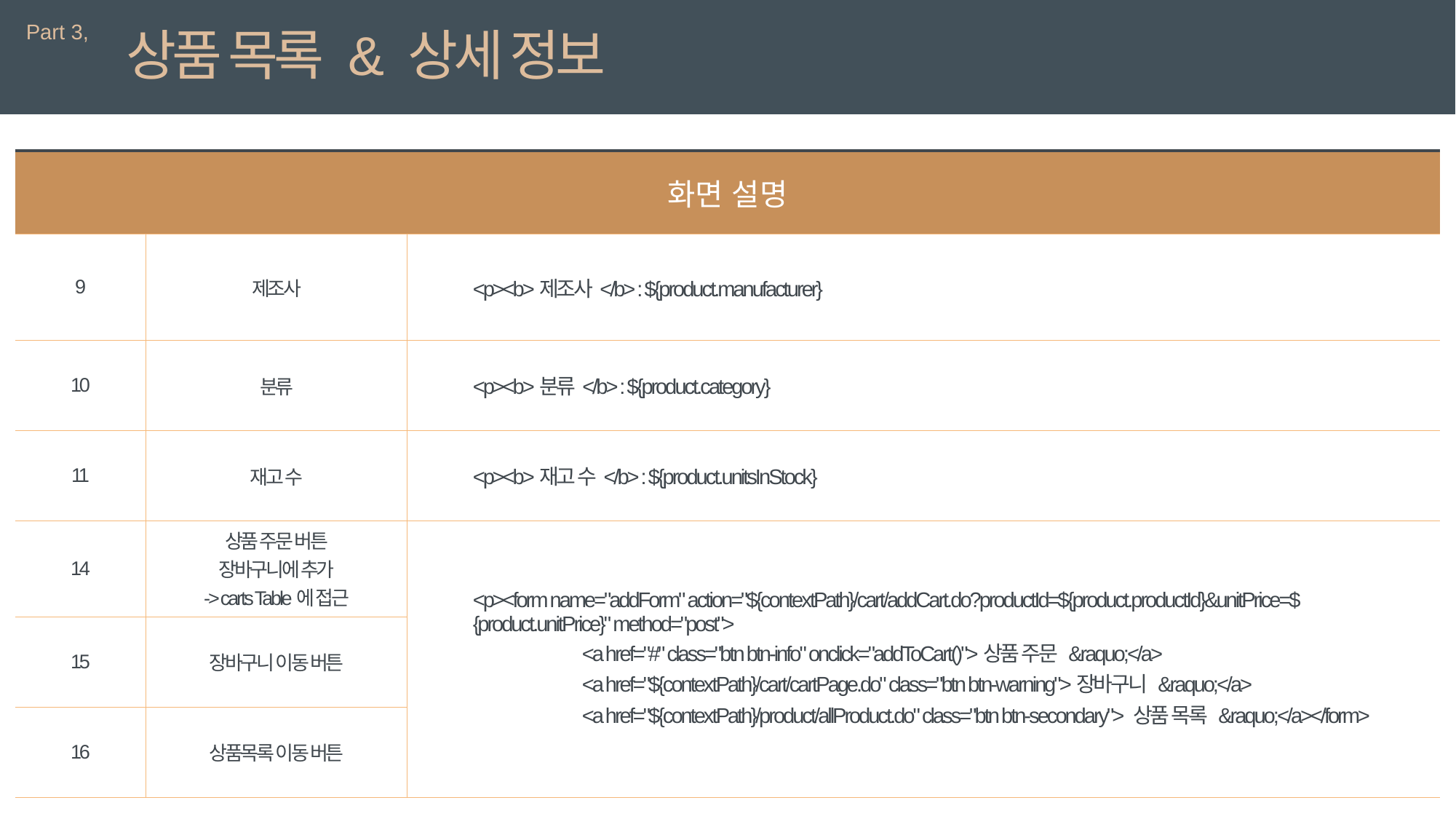

Part 3,
상품 목록 & 상세 정보
| 화면 설명 |  | 상세 설명 |
| --- | --- | --- |
| 9 | 제조사 | <p><b>제조사</b> : ${product.manufacturer} |
| 10 | 분류 | <p><b>분류</b> : ${product.category} |
| 11 | 재고 수 | <p><b>재고 수</b> : ${product.unitsInStock} |
| 14 | 상품 주문 버튼 장바구니에 추가 -> carts Table에 접근 | <p><form name="addForm" action="${contextPath}/cart/addCart.do?productId=${product.productId}&unitPrice=${product.unitPrice}" method="post"> <a href="#" class="btn btn-info" onclick="addToCart()">상품 주문 &raquo;</a> <a href="${contextPath}/cart/cartPage.do" class="btn btn-warning">장바구니 &raquo;</a> <a href="${contextPath}/product/allProduct.do" class="btn btn-secondary"> 상품 목록 &raquo;</a></form> |
| 15 | 장바구니 이동 버튼 |  |
| 16 | 상품목록 이동 버튼 |  |